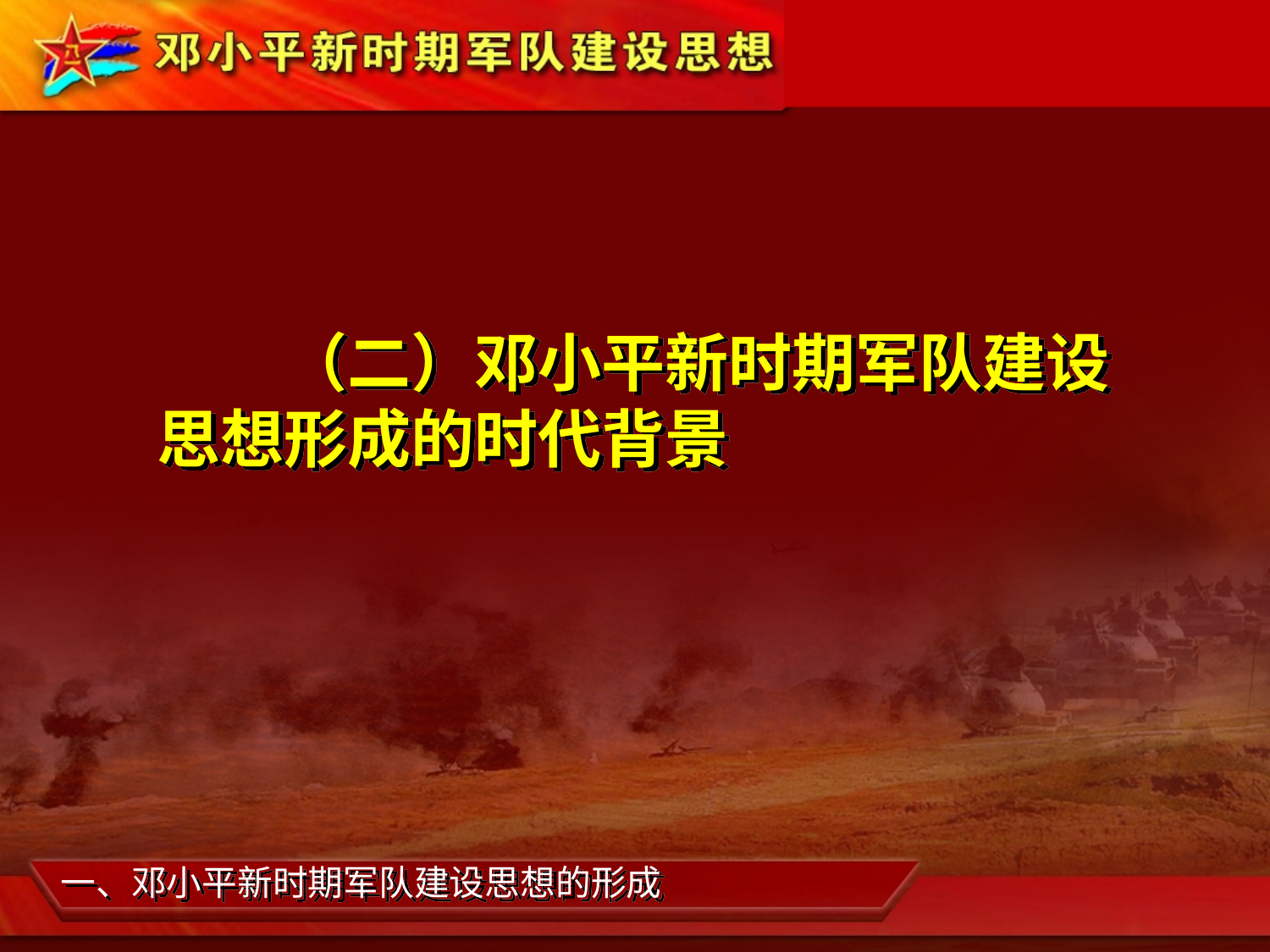

（二）邓小平新时期军队建设思想形成的时代背景
一、邓小平新时期军队建设思想的形成